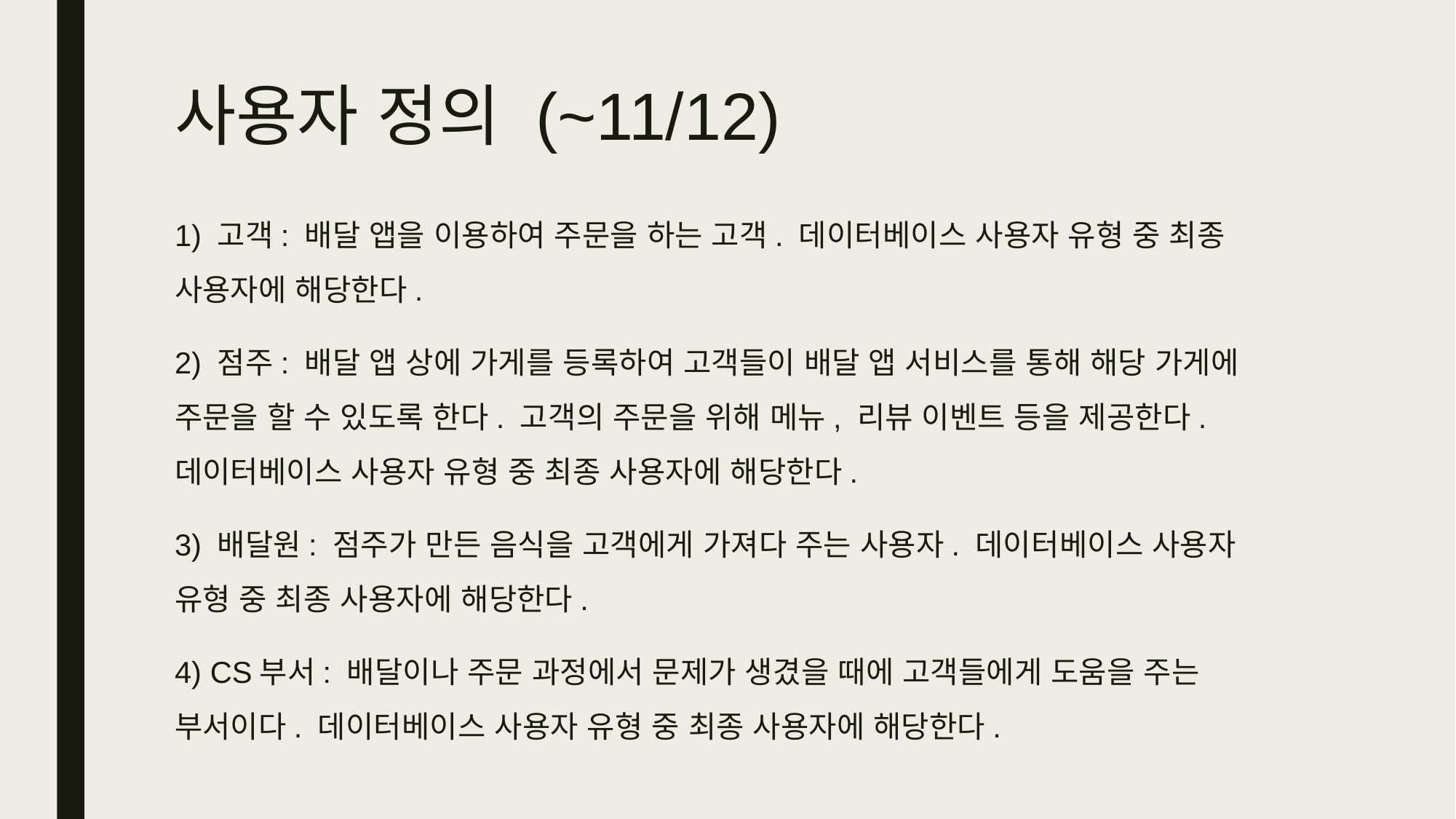

# 사용자 정의 (~11/12)
1) 고객: 배달 앱을 이용하여 주문을 하는 고객. 데이터베이스 사용자 유형 중 최종 사용자에 해당한다.
2) 점주: 배달 앱 상에 가게를 등록하여 고객들이 배달 앱 서비스를 통해 해당 가게에 주문을 할 수 있도록 한다. 고객의 주문을 위해 메뉴, 리뷰 이벤트 등을 제공한다. 데이터베이스 사용자 유형 중 최종 사용자에 해당한다.
3) 배달원: 점주가 만든 음식을 고객에게 가져다 주는 사용자. 데이터베이스 사용자 유형 중 최종 사용자에 해당한다.
4) CS부서: 배달이나 주문 과정에서 문제가 생겼을 때에 고객들에게 도움을 주는 부서이다. 데이터베이스 사용자 유형 중 최종 사용자에 해당한다.